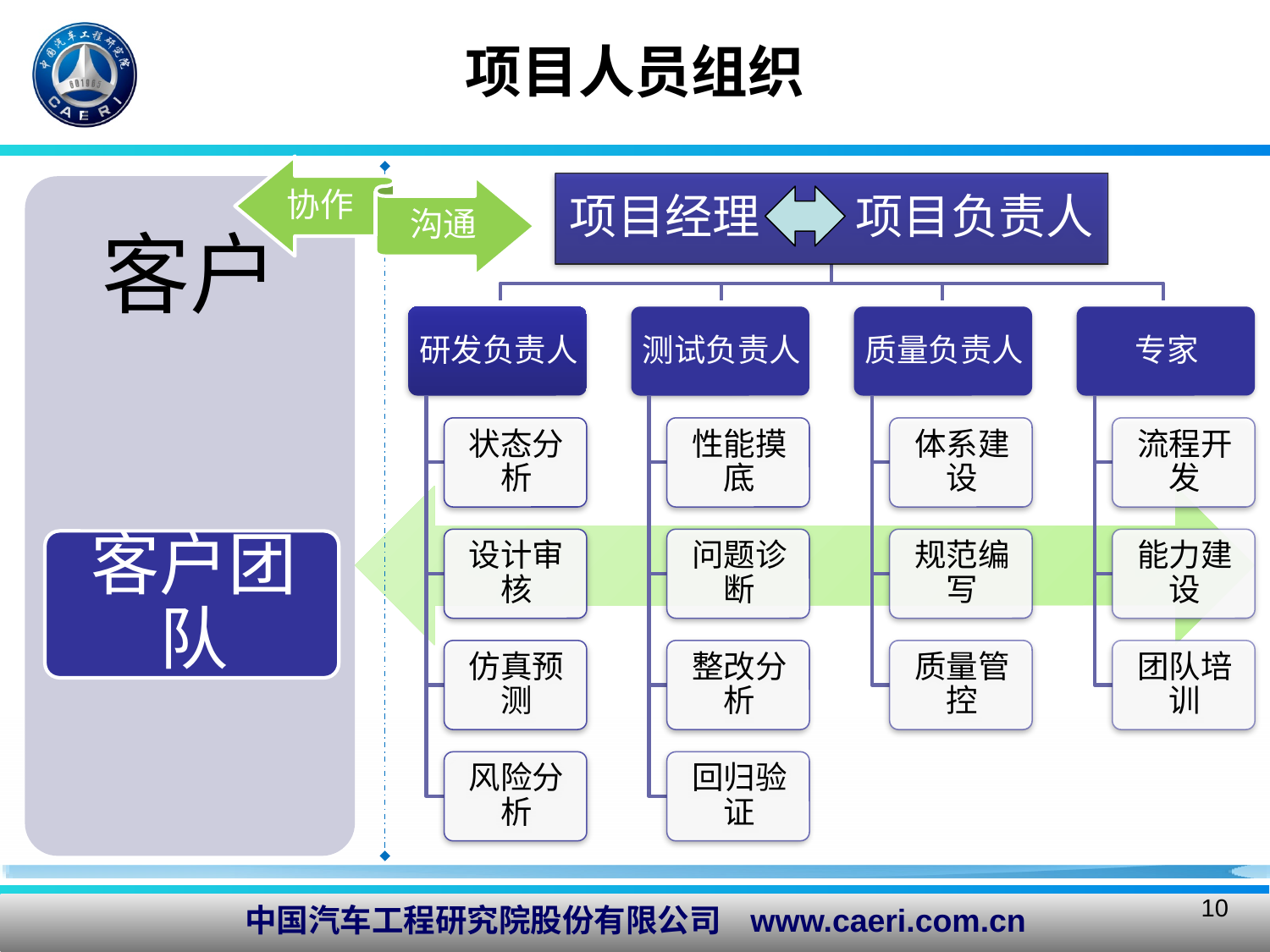

项目人员组织
协作
沟通
项目经理         项目负责人

客户
客户团队

研发负责人
状态分析
设计审核
仿真预测
风险分析
测试负责人
性能摸底
问题诊断
整改分析
回归验证
质量负责人
体系建设
规范编写
质量管控
专家
流程开发
能力建设
团队培训

10